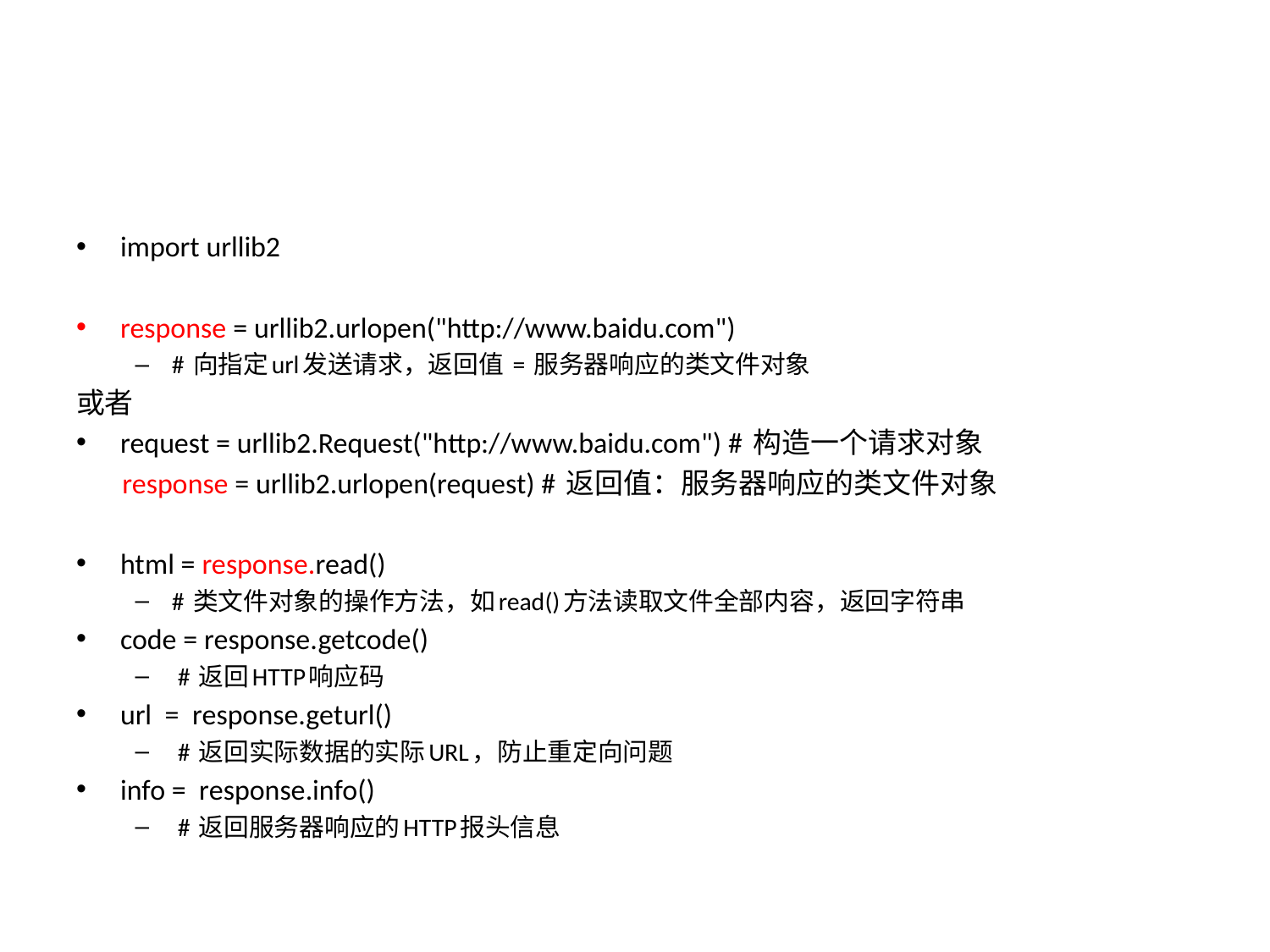

#
import urllib2

response = urllib2.urlopen("http://www.baidu.com")
# 向指定url发送请求，返回值 = 服务器响应的类文件对象
或者
request = urllib2.Request("http://www.baidu.com") # 构造一个请求对象
       response = urllib2.urlopen(request) # 返回值：服务器响应的类文件对象

html = response.read()
# 类文件对象的操作方法，如read()方法读取文件全部内容，返回字符串
code = response.getcode()
 # 返回HTTP响应码
url  =  response.geturl()
 # 返回实际数据的实际URL，防止重定向问题
info =  response.info()
 # 返回服务器响应的HTTP报头信息